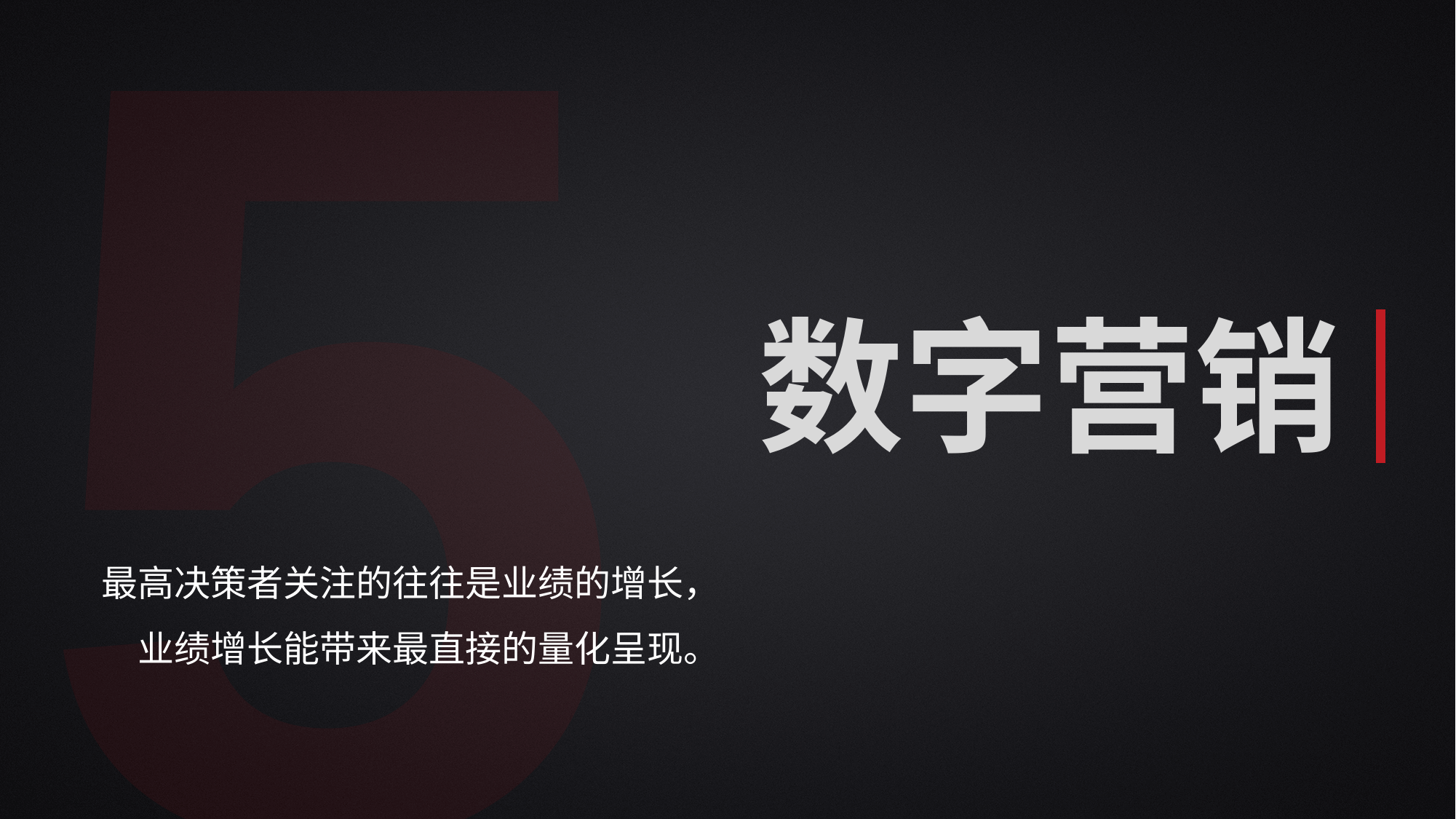

5
数字营销
最高决策者关注的往往是业绩的增长，
业绩增长能带来最直接的量化呈现。